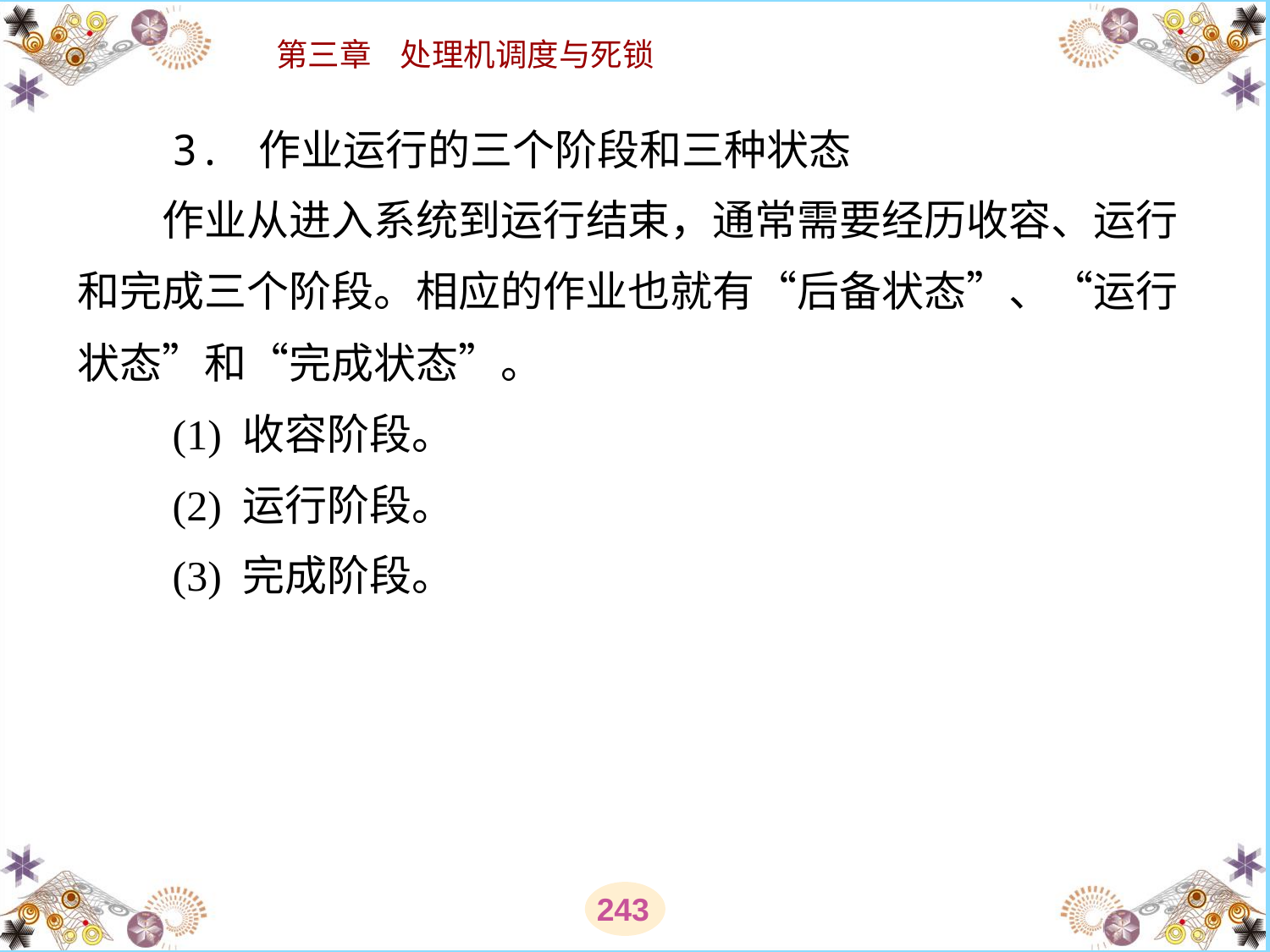

# 3. 作业运行的三个阶段和三种状态 　　作业从进入系统到运行结束，通常需要经历收容、运行和完成三个阶段。相应的作业也就有“后备状态”、“运行状态”和“完成状态”。 　　(1) 收容阶段。 　　(2) 运行阶段。　　 　　(3) 完成阶段。